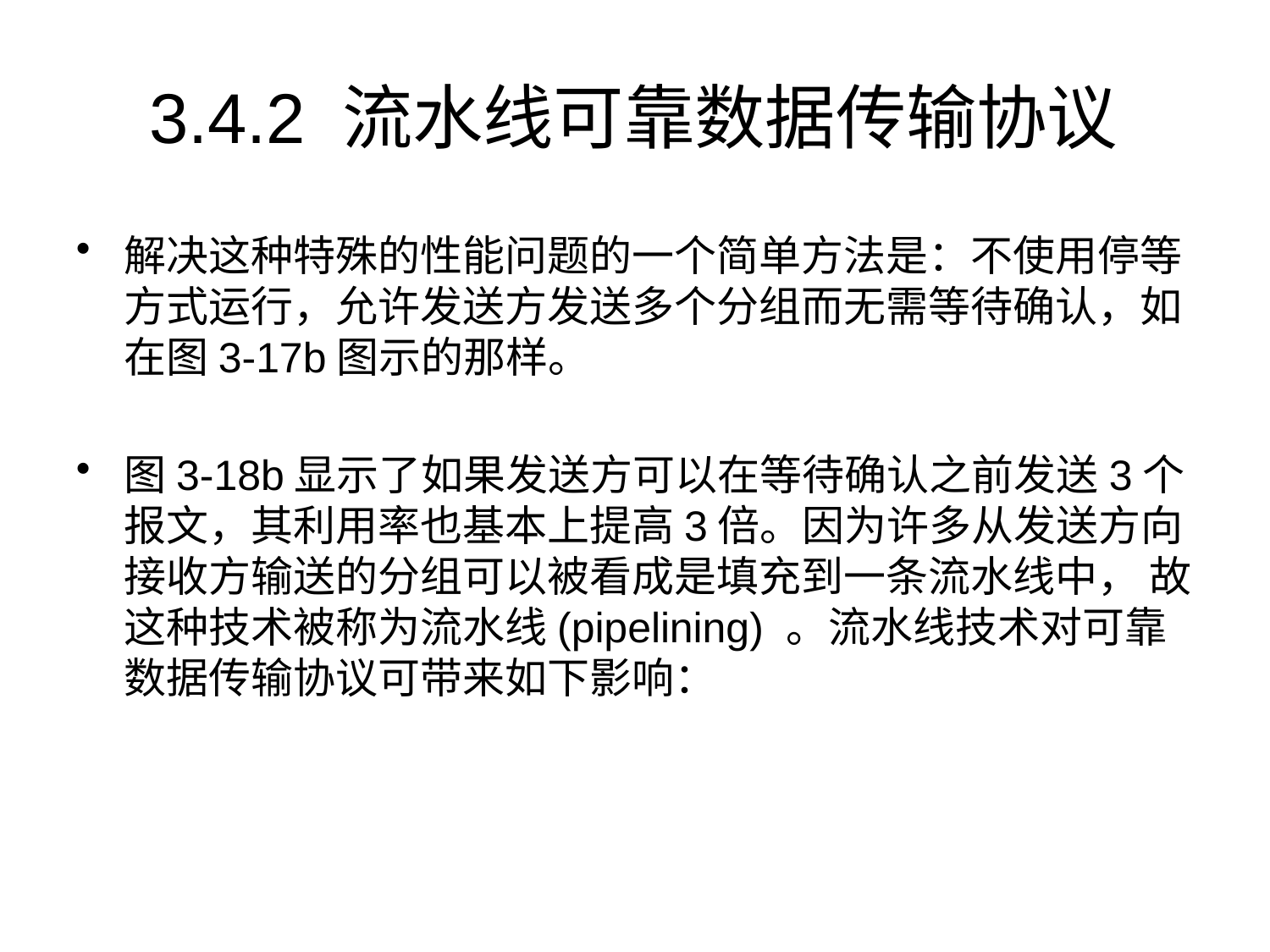

# 3.4.2 流水线可靠数据传输协议
解决这种特殊的性能问题的一个简单方法是：不使用停等方式运行，允许发送方发送多个分组而无需等待确认，如在图3-17b图示的那样。

图3-18b显示了如果发送方可以在等待确认之前发送3个报文，其利用率也基本上提高3倍。因为许多从发送方向接收方输送的分组可以被看成是填充到一条流水线中， 故这种技术被称为流水线(pipelining) 。流水线技术对可靠数据传输协议可带来如下影响：